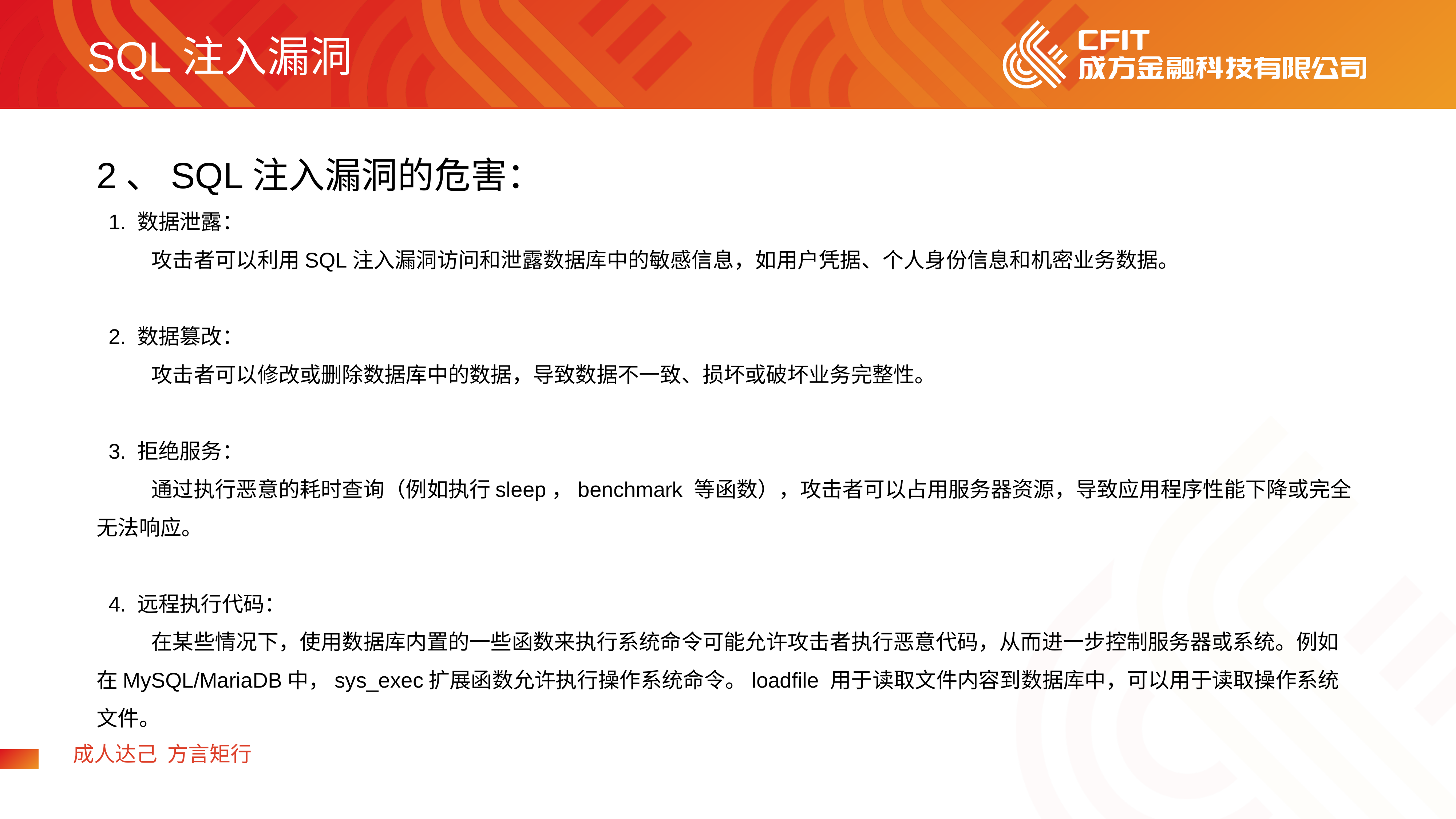

SQL注入漏洞
2、SQL注入漏洞的危害：
  1. 数据泄露：
	攻击者可以利用SQL注入漏洞访问和泄露数据库中的敏感信息，如用户凭据、个人身份信息和机密业务数据。

  2. 数据篡改：
	攻击者可以修改或删除数据库中的数据，导致数据不一致、损坏或破坏业务完整性。

  3. 拒绝服务：
	通过执行恶意的耗时查询（例如执行sleep，benchmark 等函数），攻击者可以占用服务器资源，导致应用程序性能下降或完全无法响应。

  4. 远程执行代码：
	在某些情况下，使用数据库内置的一些函数来执行系统命令可能允许攻击者执行恶意代码，从而进一步控制服务器或系统。例如在MySQL/MariaDB中，sys_exec扩展函数允许执行操作系统命令。loadfile 用于读取文件内容到数据库中，可以用于读取操作系统文件。